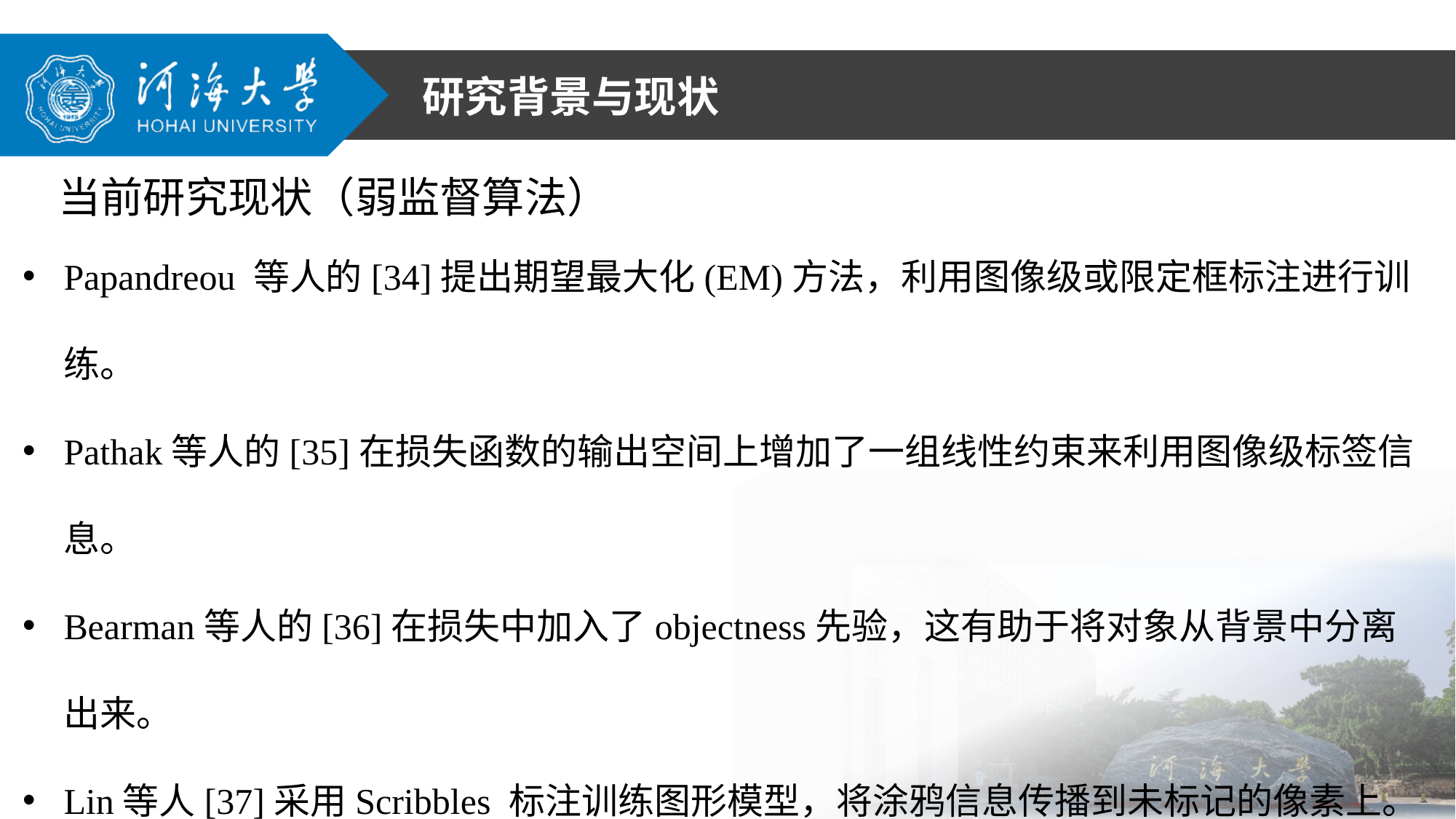

研究背景与现状
当前研究现状（弱监督算法）
Papandreou 等人的[34]提出期望最大化(EM)方法，利用图像级或限定框标注进行训练。
Pathak等人的[35]在损失函数的输出空间上增加了一组线性约束来利用图像级标签信息。
Bearman等人的[36]在损失中加入了objectness先验，这有助于将对象从背景中分离出来。
Lin等人[37]采用Scribbles 标注训练图形模型，将涂鸦信息传播到未标记的像素上。
使用最广泛的弱标注是边界框，在自然图像中的[38]，[39]，医学图像中的[20]，[40]。
Kervadec等人的[41]使用了一小部分完整标签，并在其损失函数中施加了大小约束，这取得了良好的性能，但不适用于同一类的多个对象。